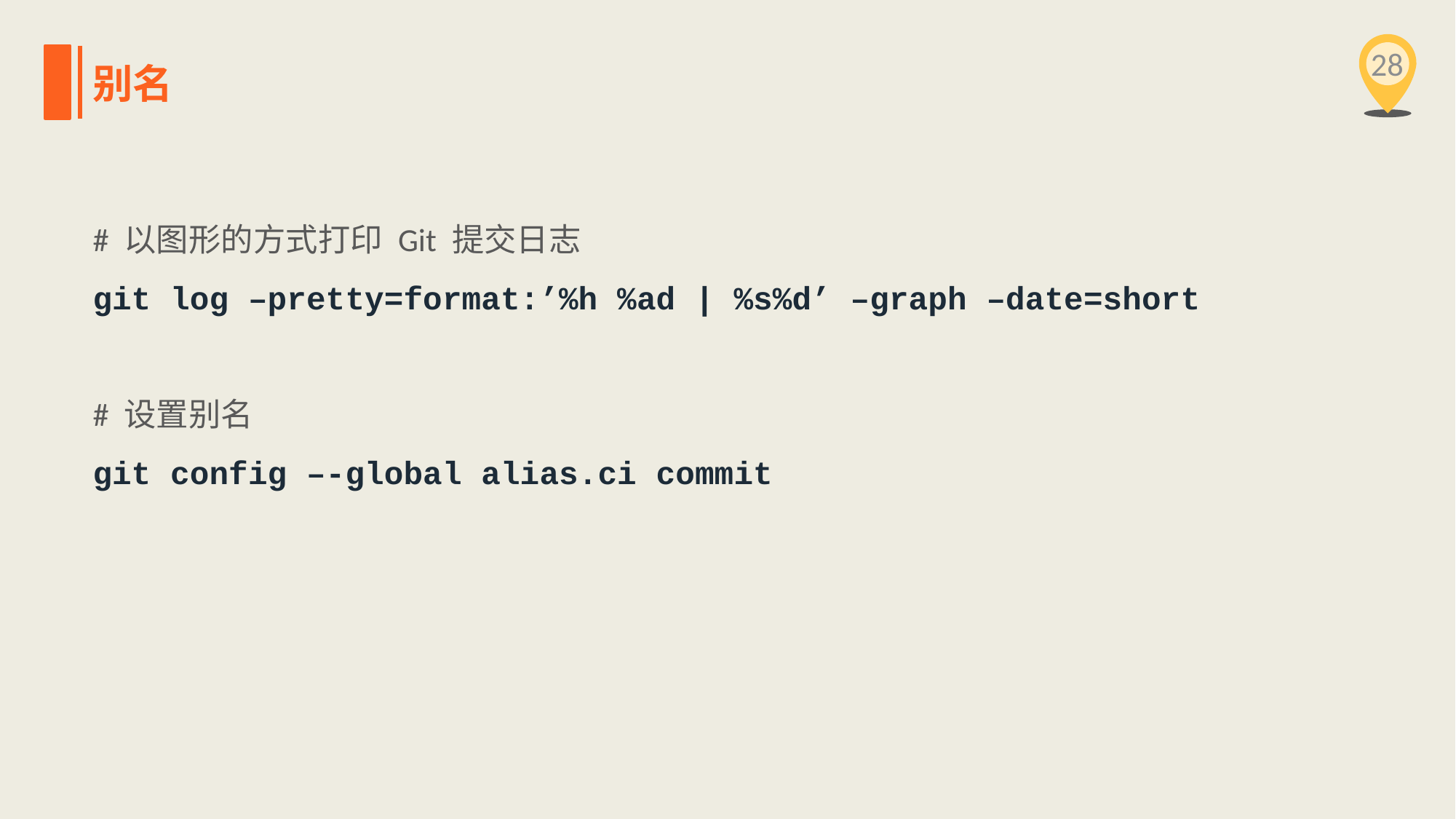

28

别名
# 以图形的方式打印 Git 提交日志
git log –pretty=format:’%h %ad | %s%d’ –graph –date=short

# 设置别名
git config –-global alias.ci commit